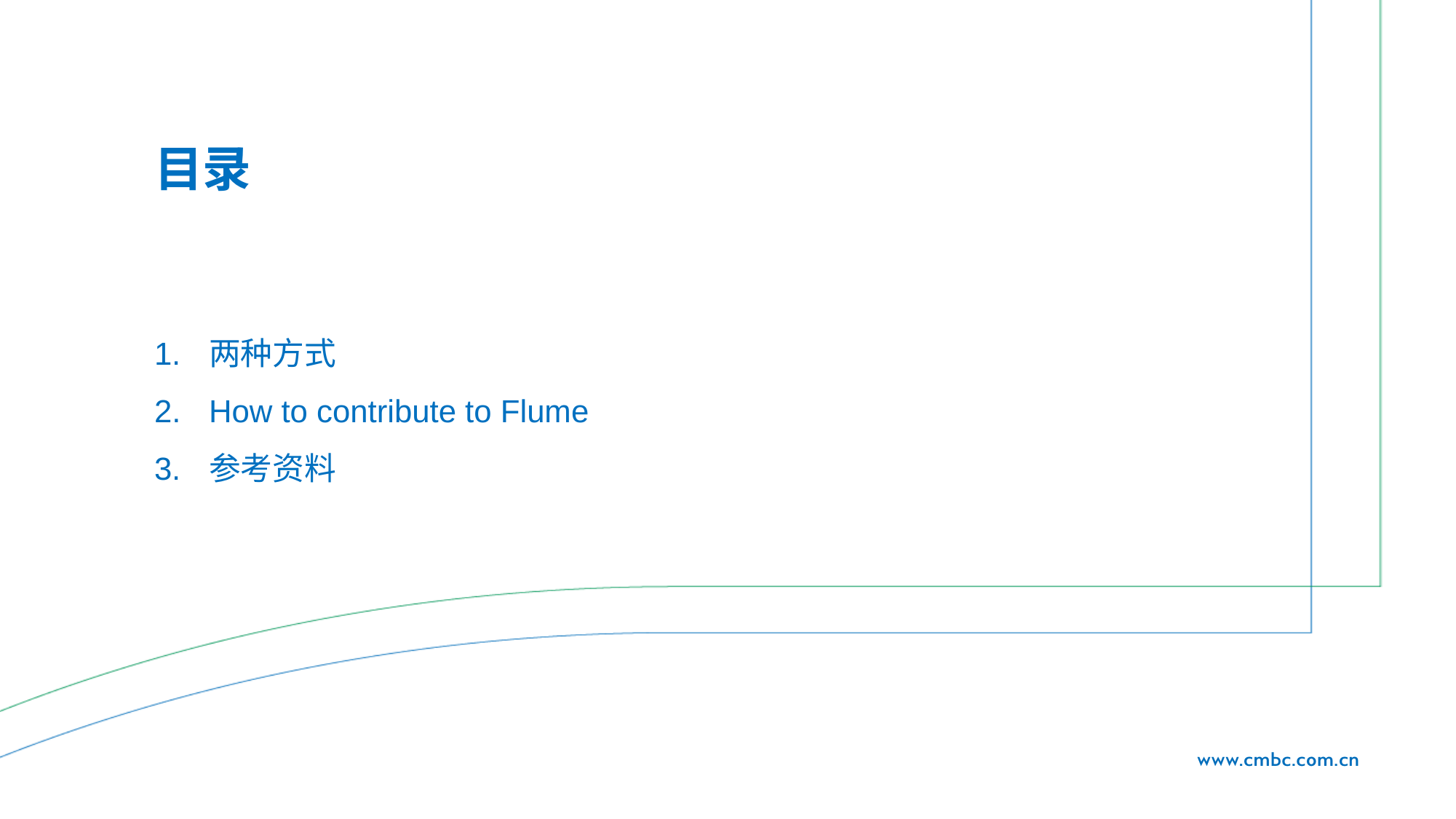

# 目录
两种方式
How to contribute to Flume
参考资料